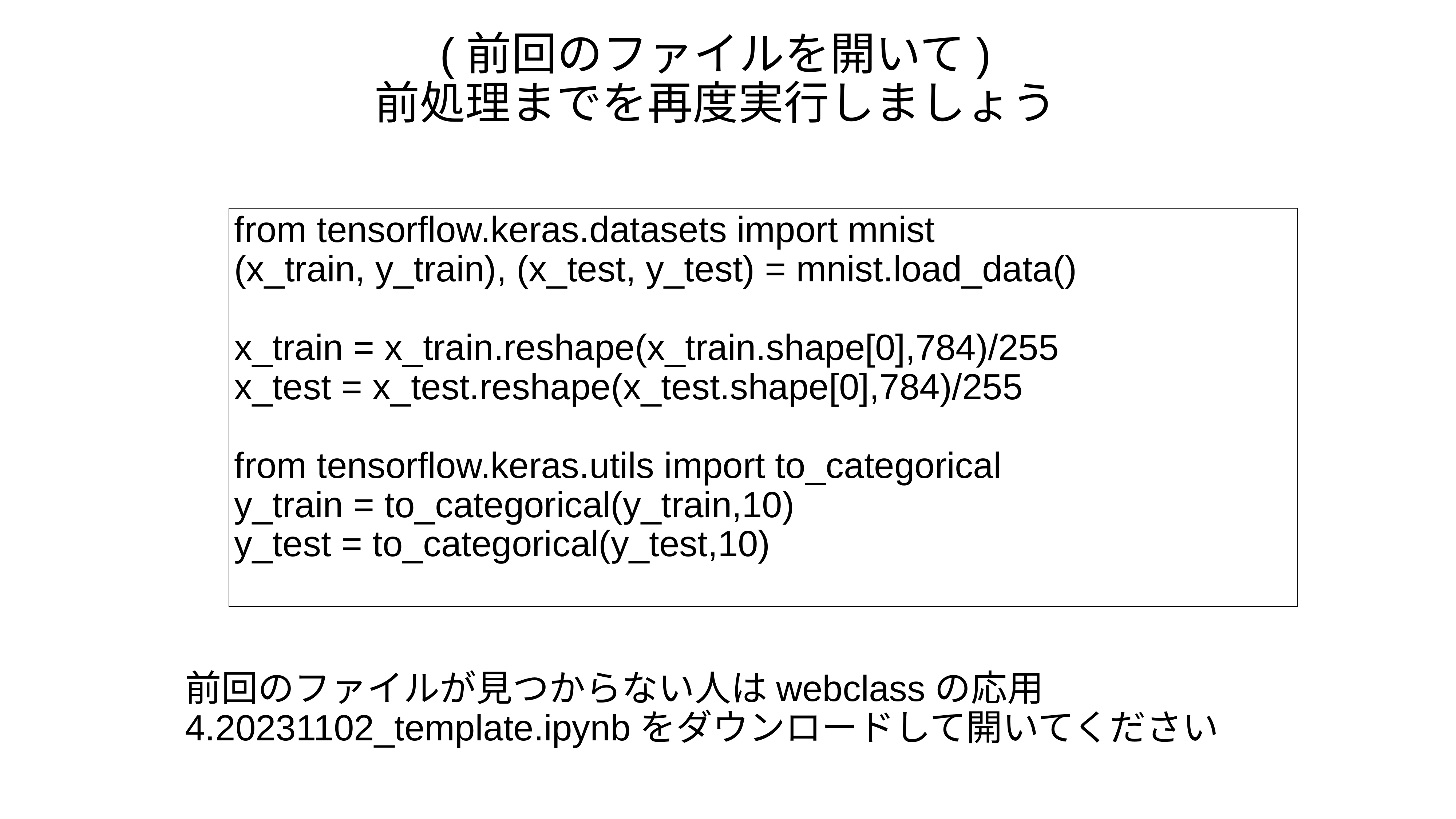

(前回のファイルを開いて)
前処理までを再度実行しましょう
from tensorflow.keras.datasets import mnist
(x_train, y_train), (x_test, y_test) = mnist.load_data()

x_train = x_train.reshape(x_train.shape[0],784)/255
x_test = x_test.reshape(x_test.shape[0],784)/255

from tensorflow.keras.utils import to_categorical
y_train = to_categorical(y_train,10)
y_test = to_categorical(y_test,10)

前回のファイルが見つからない人はwebclassの応用4.20231102_template.ipynbをダウンロードして開いてください